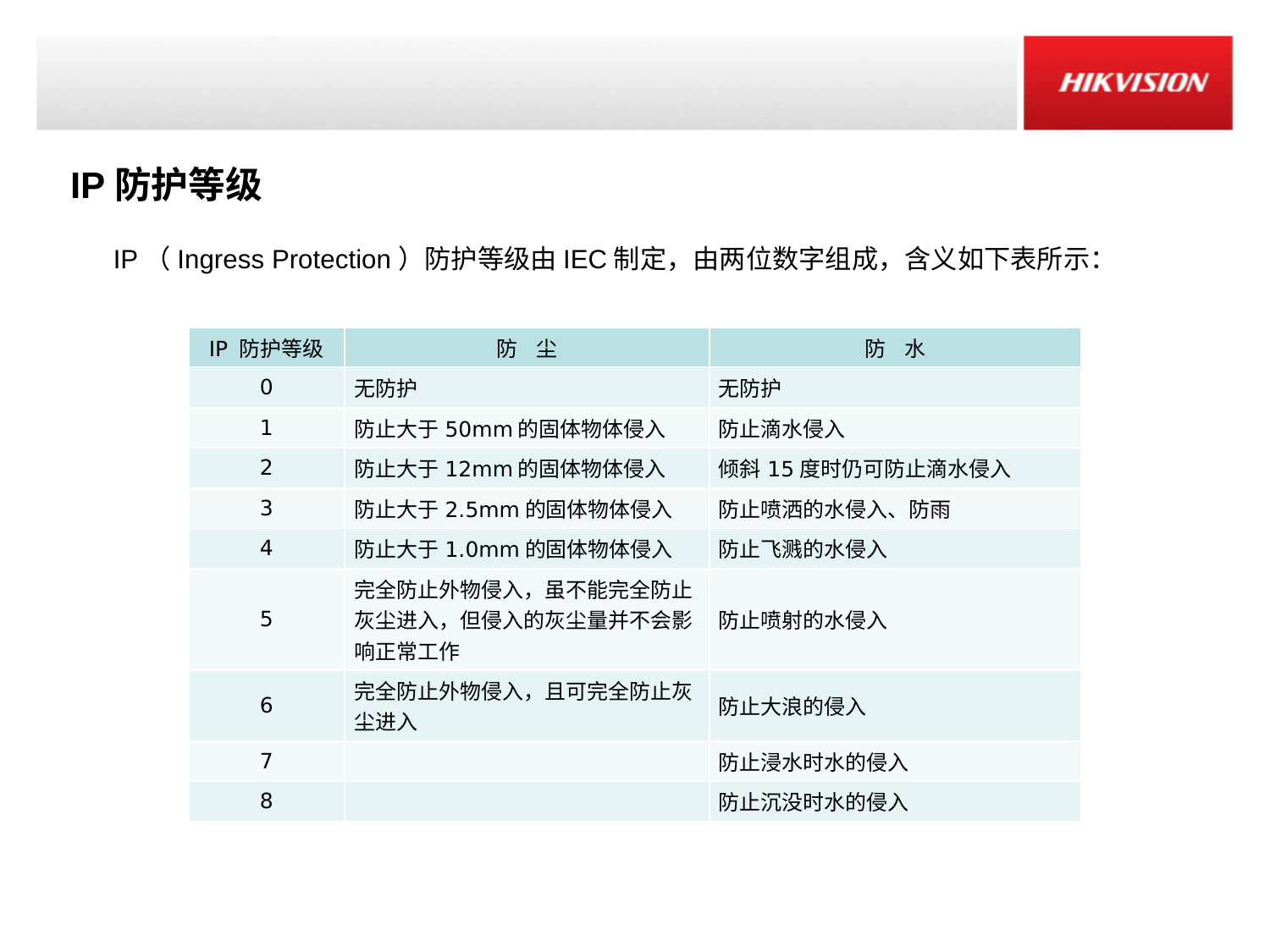

IP防护等级
IP（Ingress Protection）防护等级由IEC制定，由两位数字组成，含义如下表所示：
| IP 防护等级 | 防 尘 | 防 水 |
| --- | --- | --- |
| 0 | 无防护 | 无防护 |
| 1 | 防止大于50mm的固体物体侵入 | 防止滴水侵入 |
| 2 | 防止大于12mm的固体物体侵入 | 倾斜15度时仍可防止滴水侵入 |
| 3 | 防止大于2.5mm的固体物体侵入 | 防止喷洒的水侵入、防雨 |
| 4 | 防止大于1.0mm的固体物体侵入 | 防止飞溅的水侵入 |
| 5 | 完全防止外物侵入，虽不能完全防止灰尘进入，但侵入的灰尘量并不会影响正常工作 | 防止喷射的水侵入 |
| 6 | 完全防止外物侵入，且可完全防止灰尘进入 | 防止大浪的侵入 |
| 7 |  | 防止浸水时水的侵入 |
| 8 |  | 防止沉没时水的侵入 |